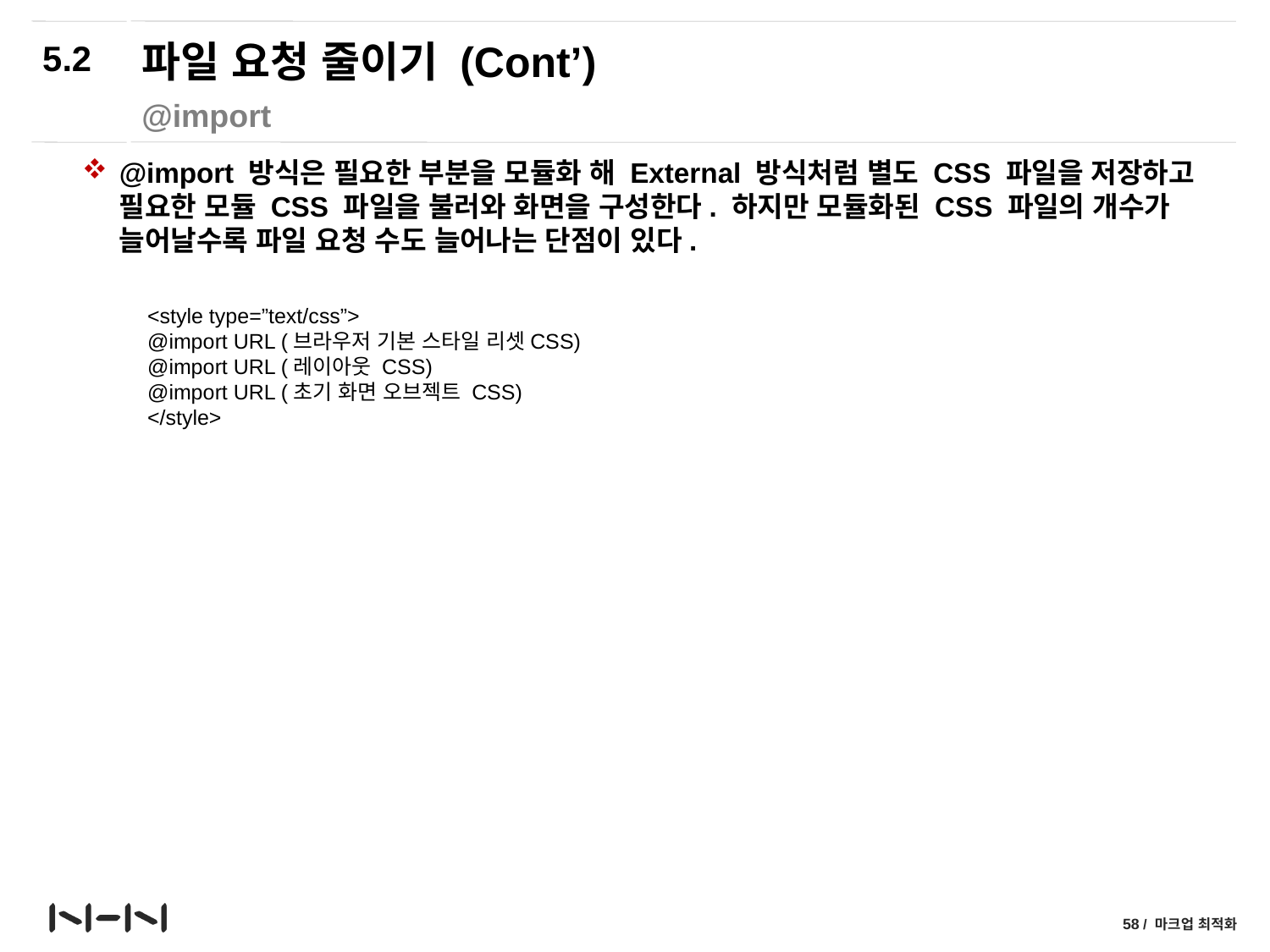

5.2
# 파일 요청 줄이기 (Cont’)
@import
@import 방식은 필요한 부분을 모듈화 해 External 방식처럼 별도 CSS 파일을 저장하고 필요한 모듈 CSS 파일을 불러와 화면을 구성한다. 하지만 모듈화된 CSS 파일의 개수가 늘어날수록 파일 요청 수도 늘어나는 단점이 있다.

<style type=”text/css”>
@import URL (브라우저 기본 스타일 리셋CSS)
@import URL (레이아웃 CSS)
@import URL (초기 화면 오브젝트 CSS)
</style>